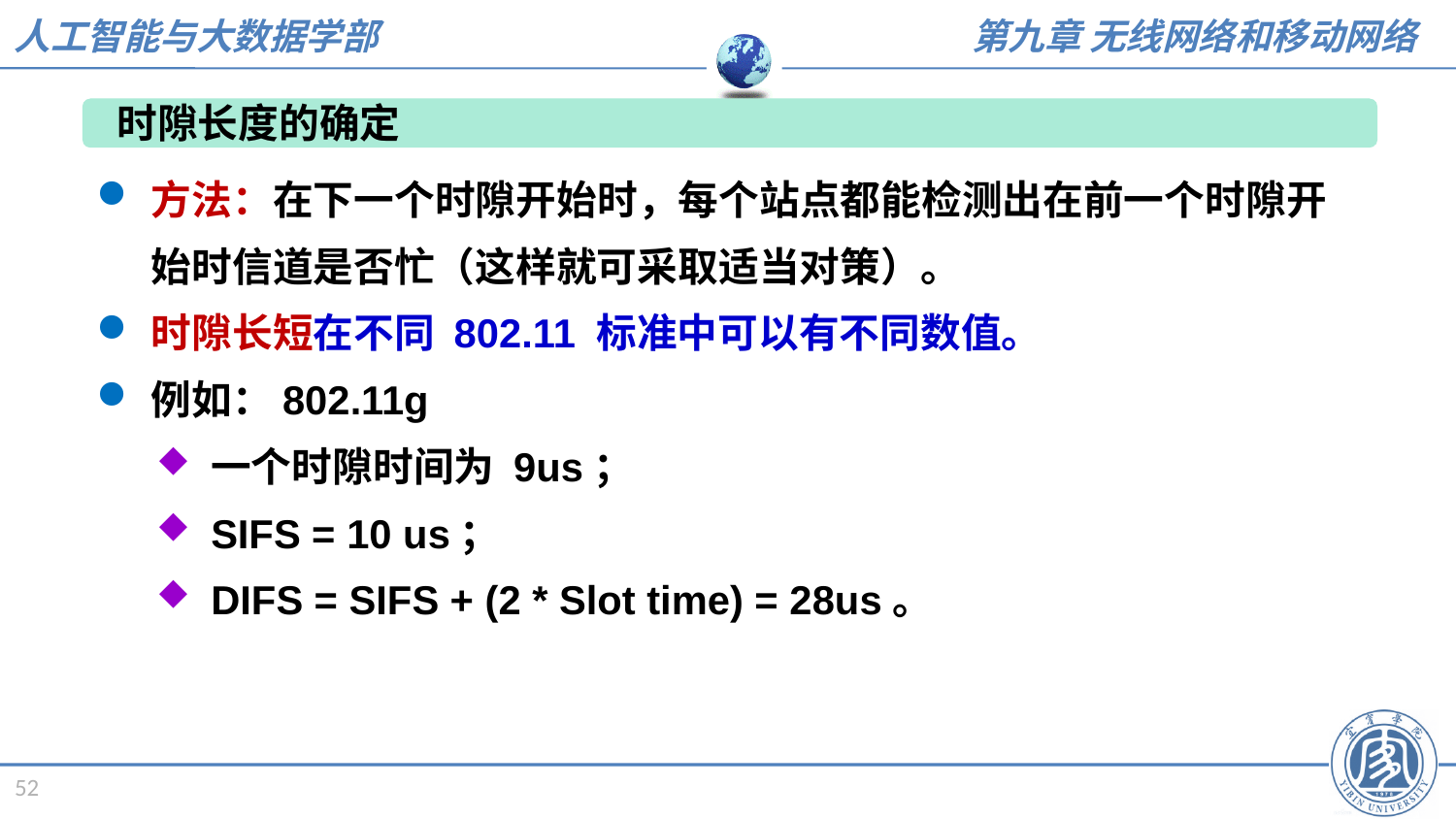

时隙长度的确定

方法：在下一个时隙开始时，每个站点都能检测出在前一个时隙开始时信道是否忙（这样就可采取适当对策）。
时隙长短在不同 802.11 标准中可以有不同数值。
例如：802.11g
一个时隙时间为 9us；
SIFS = 10 us；
DIFS = SIFS + (2 * Slot time) = 28us。
52